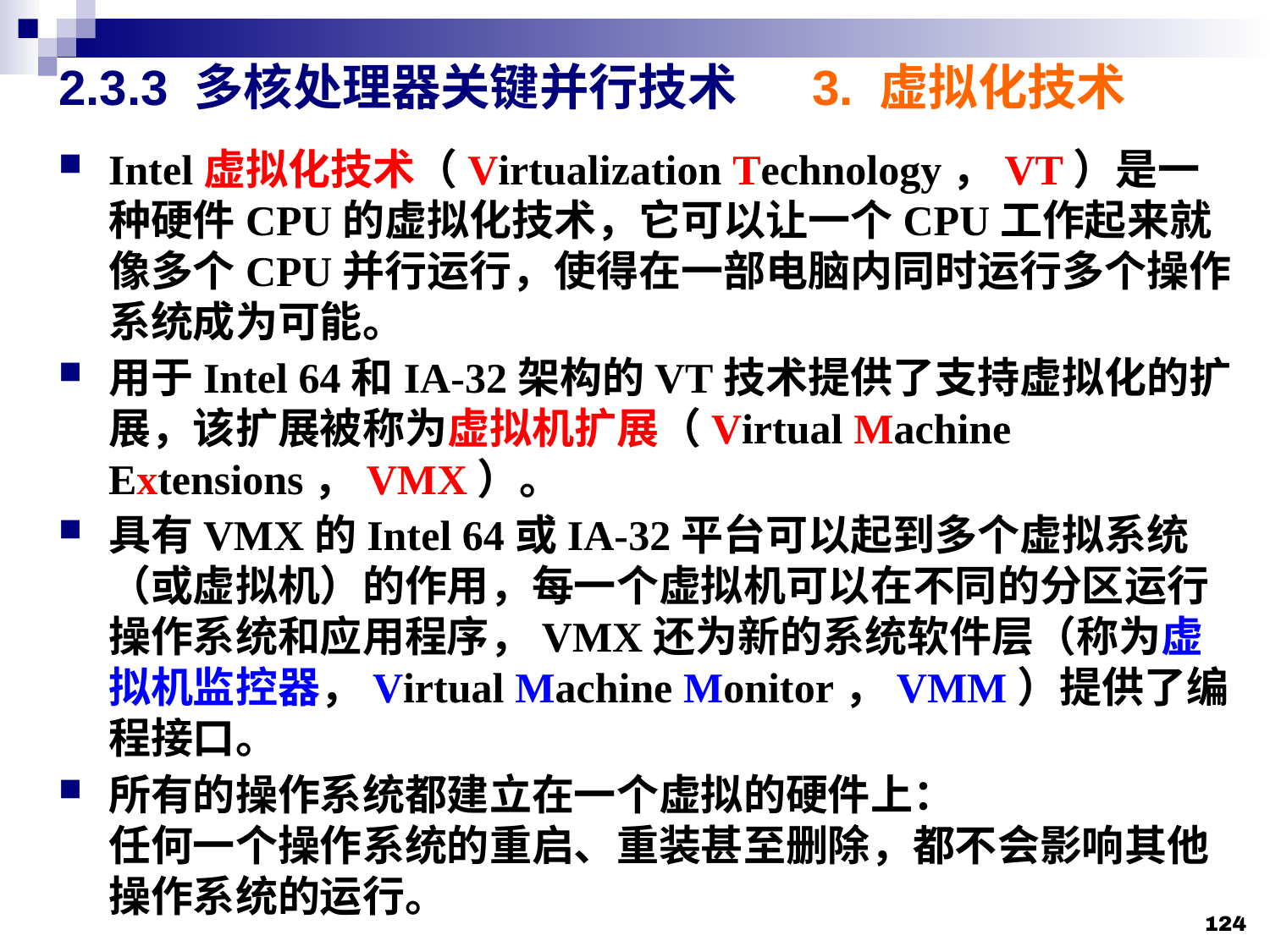

# 2.3.3 多核处理器关键并行技术
3. 虚拟化技术
Intel虚拟化技术（Virtualization Technology，VT）是一种硬件CPU的虚拟化技术，它可以让一个CPU工作起来就像多个CPU并行运行，使得在一部电脑内同时运行多个操作系统成为可能。
用于Intel 64和IA-32架构的VT技术提供了支持虚拟化的扩展，该扩展被称为虚拟机扩展（Virtual Machine Extensions，VMX）。
具有VMX的Intel 64或IA-32平台可以起到多个虚拟系统（或虚拟机）的作用，每一个虚拟机可以在不同的分区运行操作系统和应用程序，VMX还为新的系统软件层（称为虚拟机监控器，Virtual Machine Monitor，VMM）提供了编程接口。
所有的操作系统都建立在一个虚拟的硬件上：
任何一个操作系统的重启、重装甚至删除，都不会影响其他操作系统的运行。
124